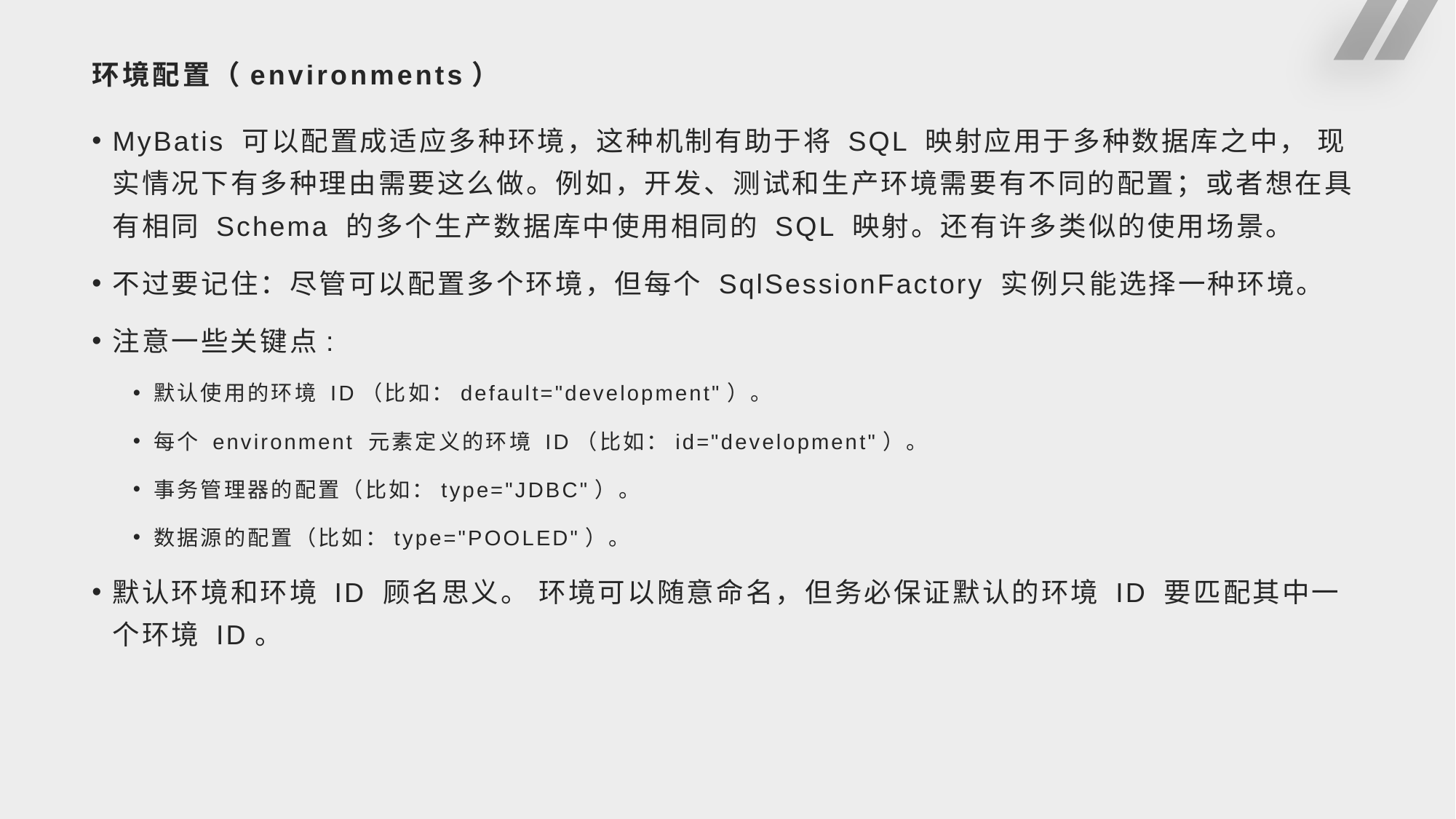

# 环境配置（environments）
MyBatis 可以配置成适应多种环境，这种机制有助于将 SQL 映射应用于多种数据库之中， 现实情况下有多种理由需要这么做。例如，开发、测试和生产环境需要有不同的配置；或者想在具有相同 Schema 的多个生产数据库中使用相同的 SQL 映射。还有许多类似的使用场景。
不过要记住：尽管可以配置多个环境，但每个 SqlSessionFactory 实例只能选择一种环境。
注意一些关键点:
默认使用的环境 ID（比如：default="development"）。
每个 environment 元素定义的环境 ID（比如：id="development"）。
事务管理器的配置（比如：type="JDBC"）。
数据源的配置（比如：type="POOLED"）。
默认环境和环境 ID 顾名思义。 环境可以随意命名，但务必保证默认的环境 ID 要匹配其中一个环境 ID。